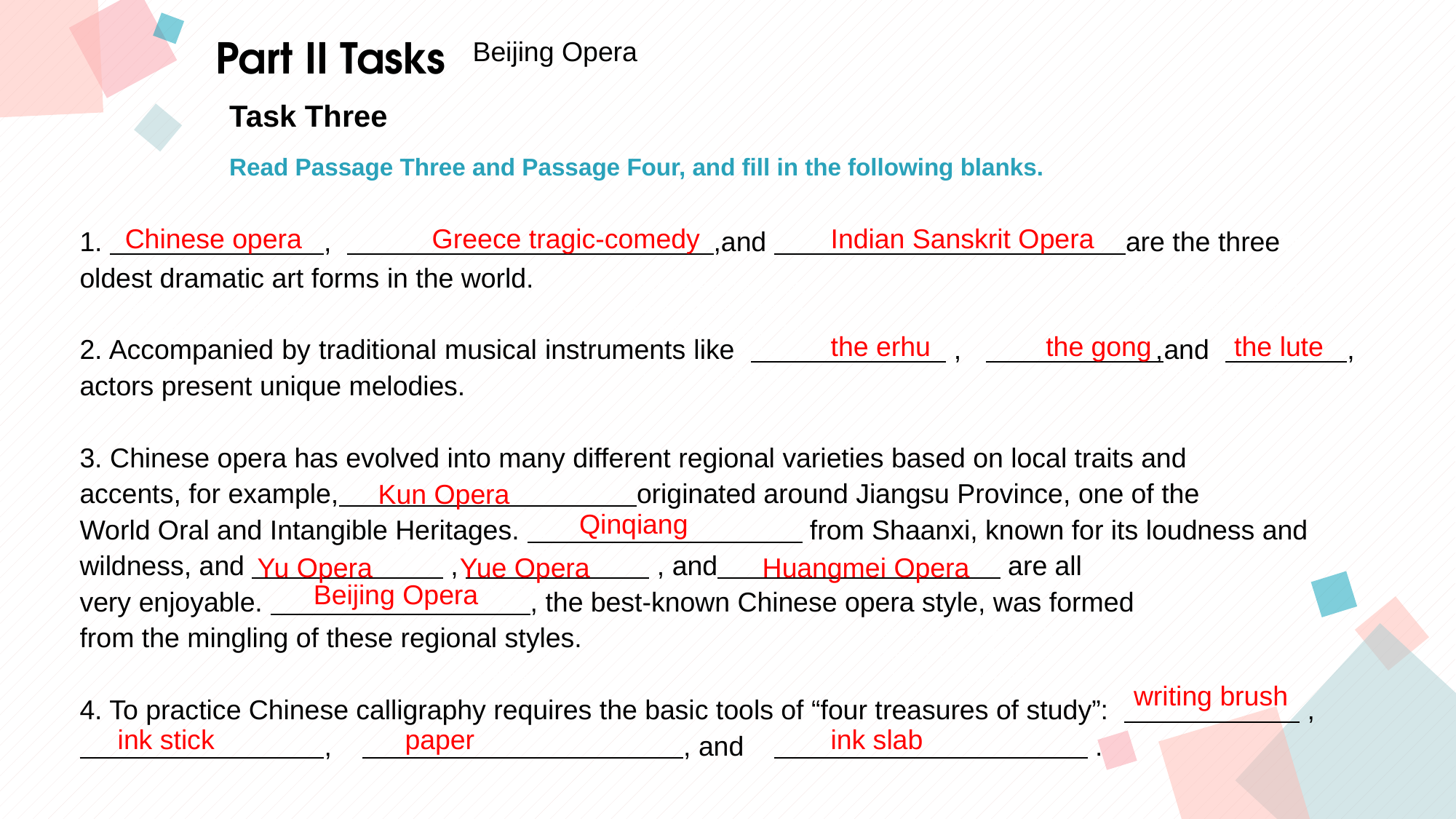

Part II Tasks
Beijing Opera
Task Three

Read Passage Three and Passage Four, and fill in the following blanks.
点击此处添加标题
点击此处添加标题
1.                             ,                                                  ,and                                               are the three
oldest dramatic art forms in the world.

2. Accompanied by traditional musical instruments like                           ,                        ,and                 , actors present unique melodies.

3. Chinese opera has evolved into many different regional varieties based on local traits and
accents, for example,                                       originated around Jiangsu Province, one of the
World Oral and Intangible Heritages.                                      from Shaanxi, known for its loudness and
wildness, and                           ,                          , and                                      are all
very enjoyable.                                   , the best-known Chinese opera style, was formed
from the mingling of these regional styles.

4. To practice Chinese calligraphy requires the basic tools of “four treasures of study”:                          ,
                                ,                                              , and                                              .
Chinese opera
Greece tragic-comedy
Indian Sanskrit Opera
标题数字等都可以通过点击和重新输入进行更改，顶部“开始”面板中可以对字体、字号、颜色等进行修改。建议正文8-14号字，1.3倍字间距。
标题数字等都可以通过点击和重新输入进行更改，顶部“开始”面板中可以对字体、字号、颜色等进行修改。建议正文8-14号字，1.3倍字间距。
标题数字等都可以通过点击和重新输入进行更改，顶部“开始”面板中可以对字体、字号、颜色等进行修改。建议正文8-14号字，1.3倍字间距。
the erhu
the gong
the lute
Kun Opera
Qinqiang
点击此处添加标题
Yu Opera
Yue Opera
Huangmei Opera
标题数字等都可以通过点击和重新输入进行更改，顶部“开始”面板中可以对字体、字号、颜色等进行修改。建议正文8-14号字，1.3倍字间距。
标题数字等都可以通过点击和重新输入进行更改，顶部“开始”面板中可以对字体、字号、颜色等进行修改。建议正文8-14号字，1.3倍字间距。
Beijing Opera
writing brush
ink stick
paper
ink slab